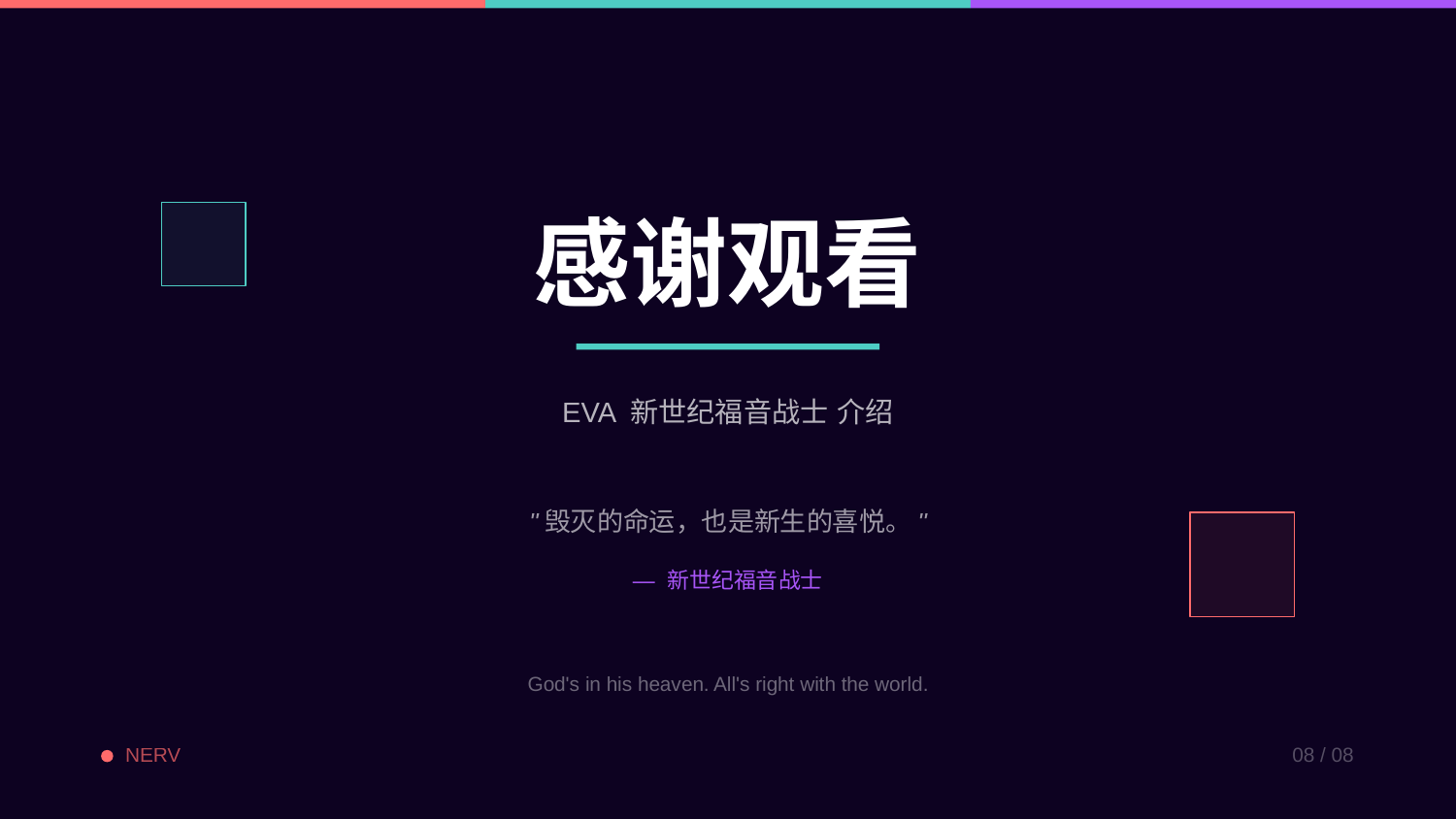

感谢观看

EVA 新世纪福音战士 介绍
"毁灭的命运，也是新生的喜悦。"

— 新世纪福音战士
God's in his heaven. All's right with the world.
NERV
08 / 08